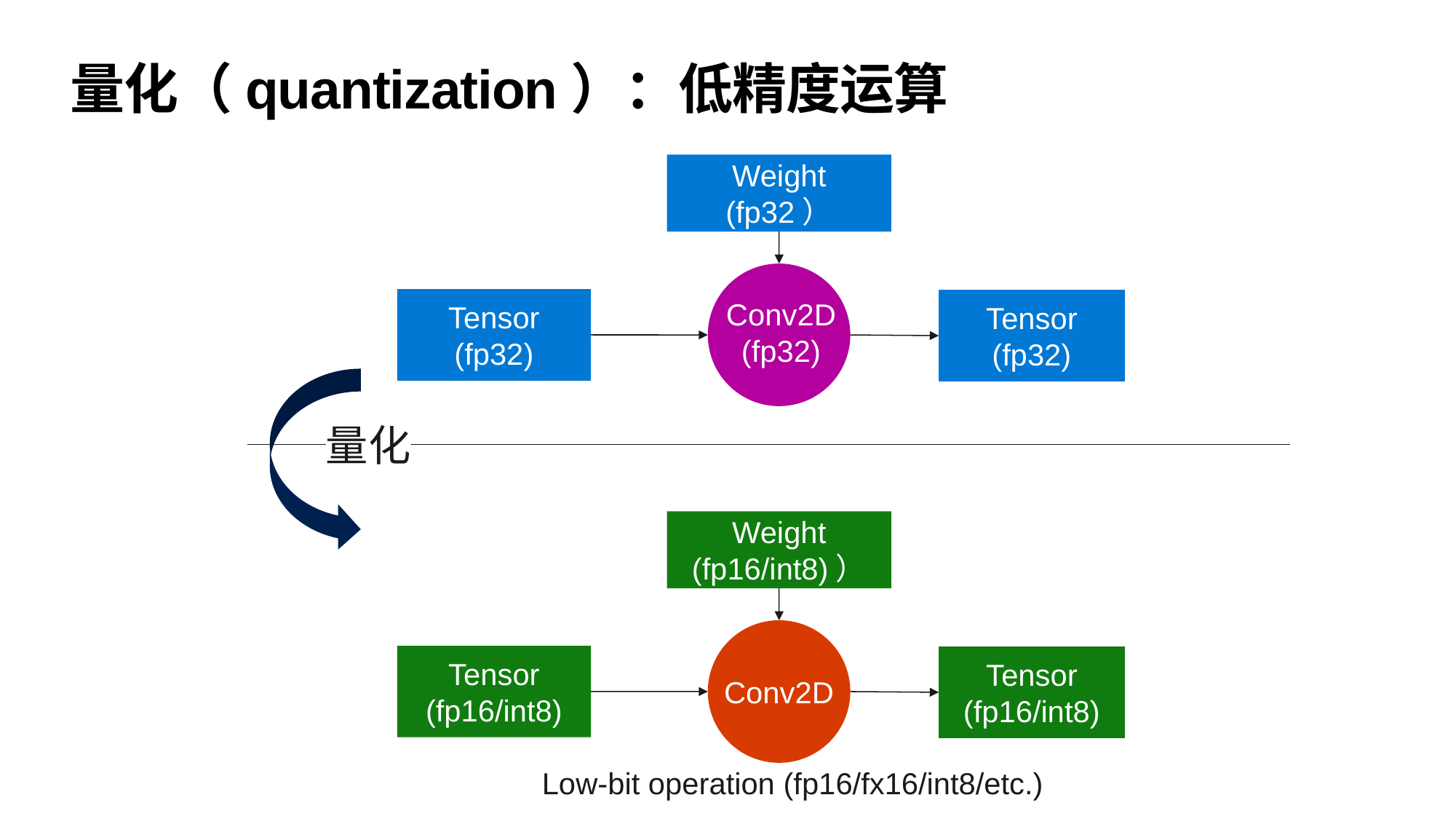

# 量化（quantization）：低精度运算
Weight
(fp32）

Tensor
(fp32)
Tensor
(fp32)
Conv2D
(fp32)

量化
Weight
(fp16/int8)）

Tensor
(fp16/int8)
Tensor
(fp16/int8)
Conv2D
Low-bit operation (fp16/fx16/int8/etc.)